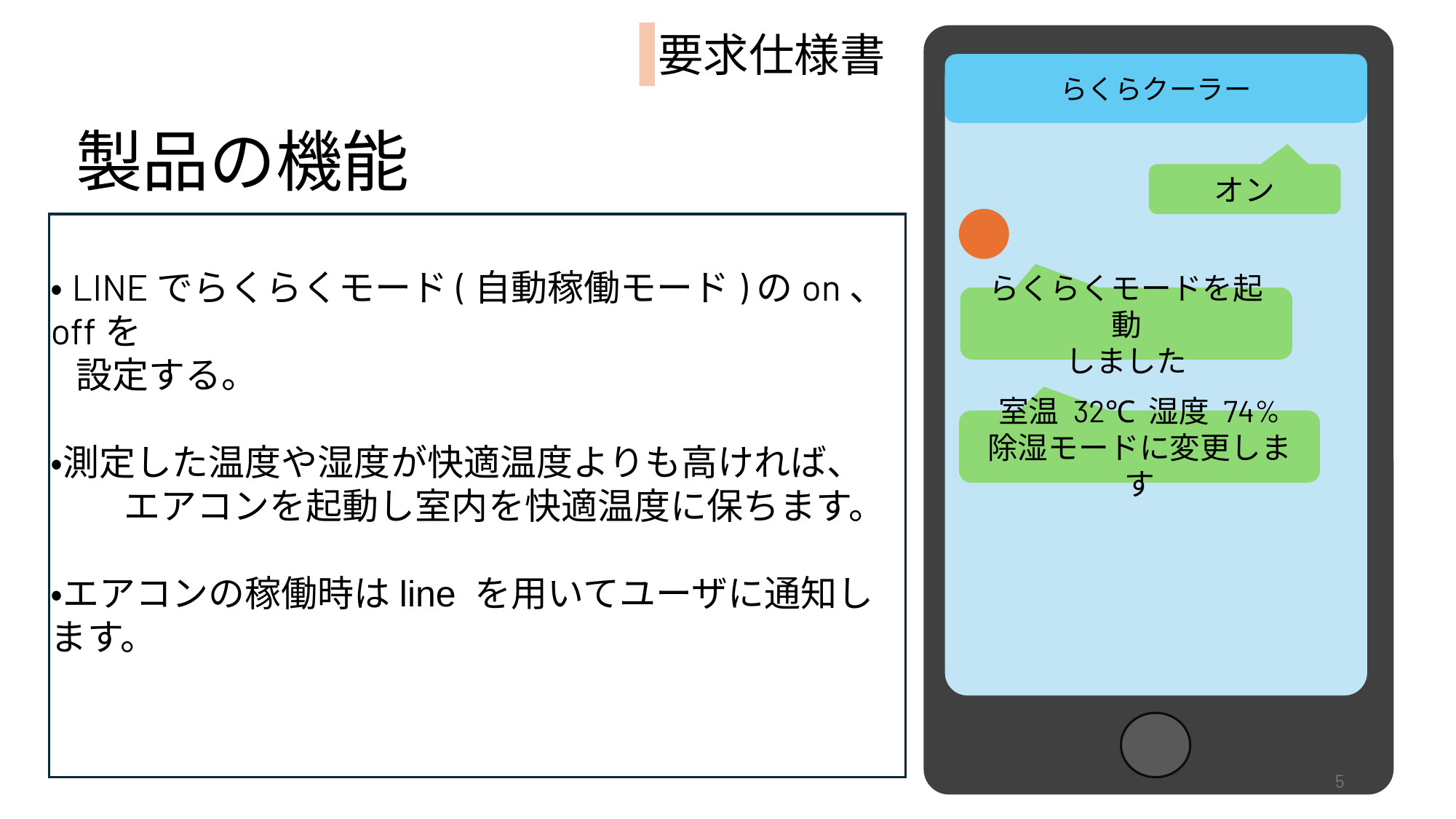

要求仕様書

らくらクーラー
# 製品の機能
オン

・LINEでらくらくモード(自動稼働モード)のon、offを
  設定する。

・測定した温度や湿度が快適温度よりも高ければ、            エアコンを起動し室内を快適温度に保ちます。

・エアコンの稼働時はline を用いてユーザに通知します。
らくらくモードを起動
しました
室温 32℃ 湿度 74%
除湿モードに変更します

5